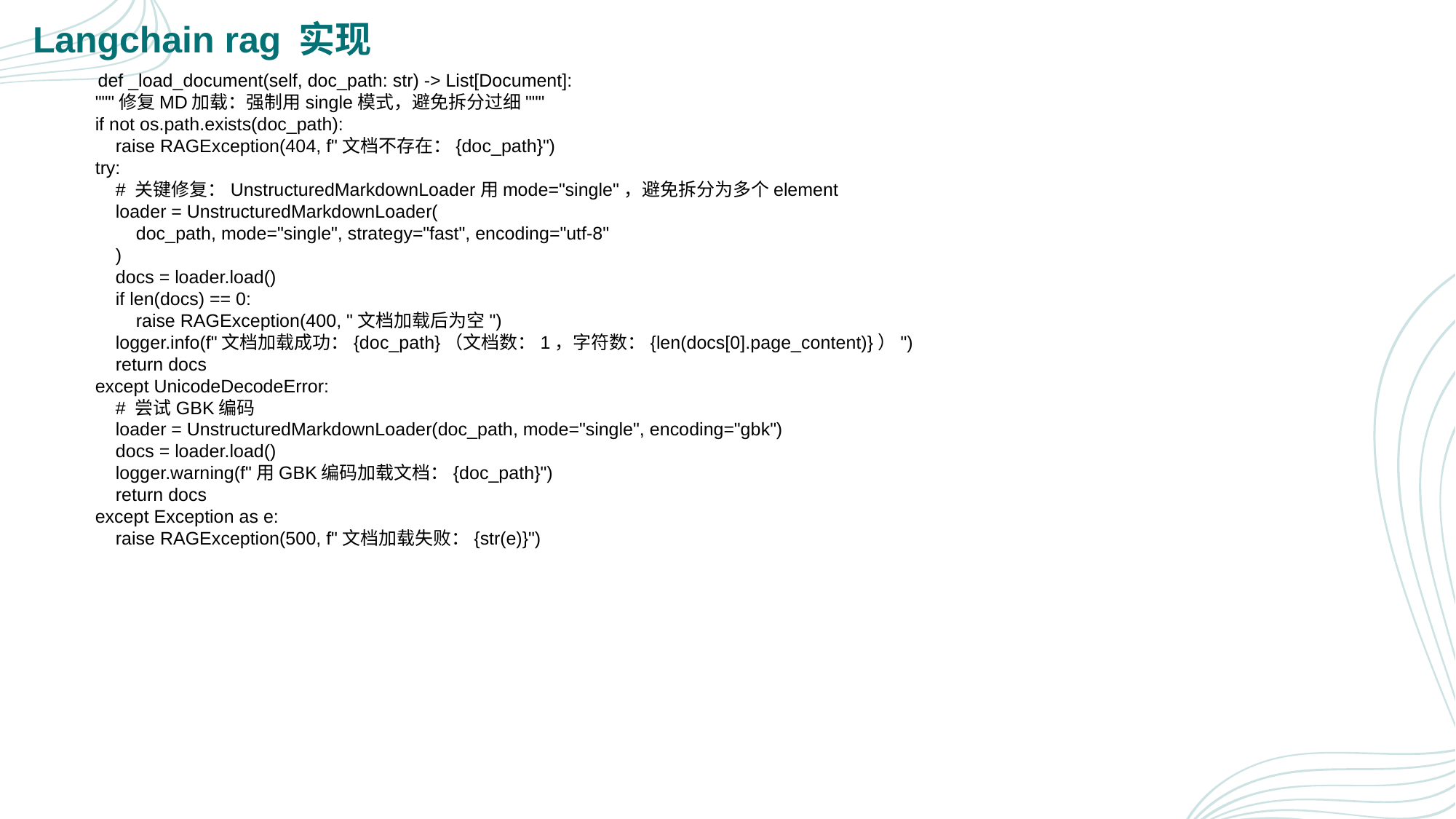

Langchain rag 实现
        def _load_document(self, doc_path: str) -> List[Document]:
        """修复MD加载：强制用single模式，避免拆分过细"""
        if not os.path.exists(doc_path):
            raise RAGException(404, f"文档不存在：{doc_path}")
        try:
            # 关键修复：UnstructuredMarkdownLoader用mode="single"，避免拆分为多个element
            loader = UnstructuredMarkdownLoader(
                doc_path, mode="single", strategy="fast", encoding="utf-8"
            )
            docs = loader.load()
            if len(docs) == 0:
                raise RAGException(400, "文档加载后为空")
            logger.info(f"文档加载成功：{doc_path}（文档数：1，字符数：{len(docs[0].page_content)}）")
            return docs
        except UnicodeDecodeError:
            # 尝试GBK编码
            loader = UnstructuredMarkdownLoader(doc_path, mode="single", encoding="gbk")
            docs = loader.load()
            logger.warning(f"用GBK编码加载文档：{doc_path}")
            return docs
        except Exception as e:
            raise RAGException(500, f"文档加载失败：{str(e)}")